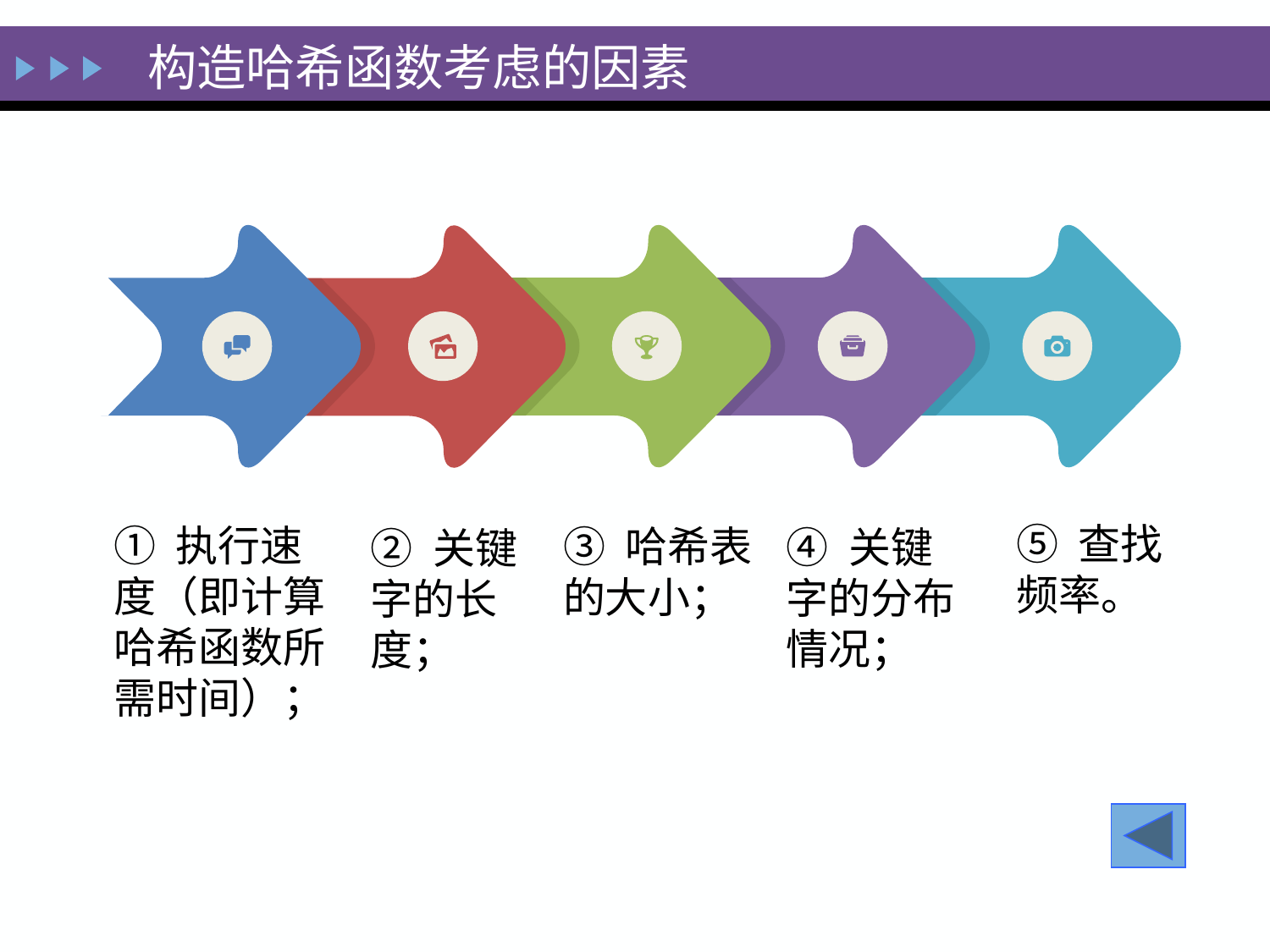

构造哈希函数考虑的因素

④ 关键字的分布情况；
① 执行速度（即计算哈希函数所需时间）；
② 关键字的长度；
③ 哈希表的大小；
⑤ 查找频率。